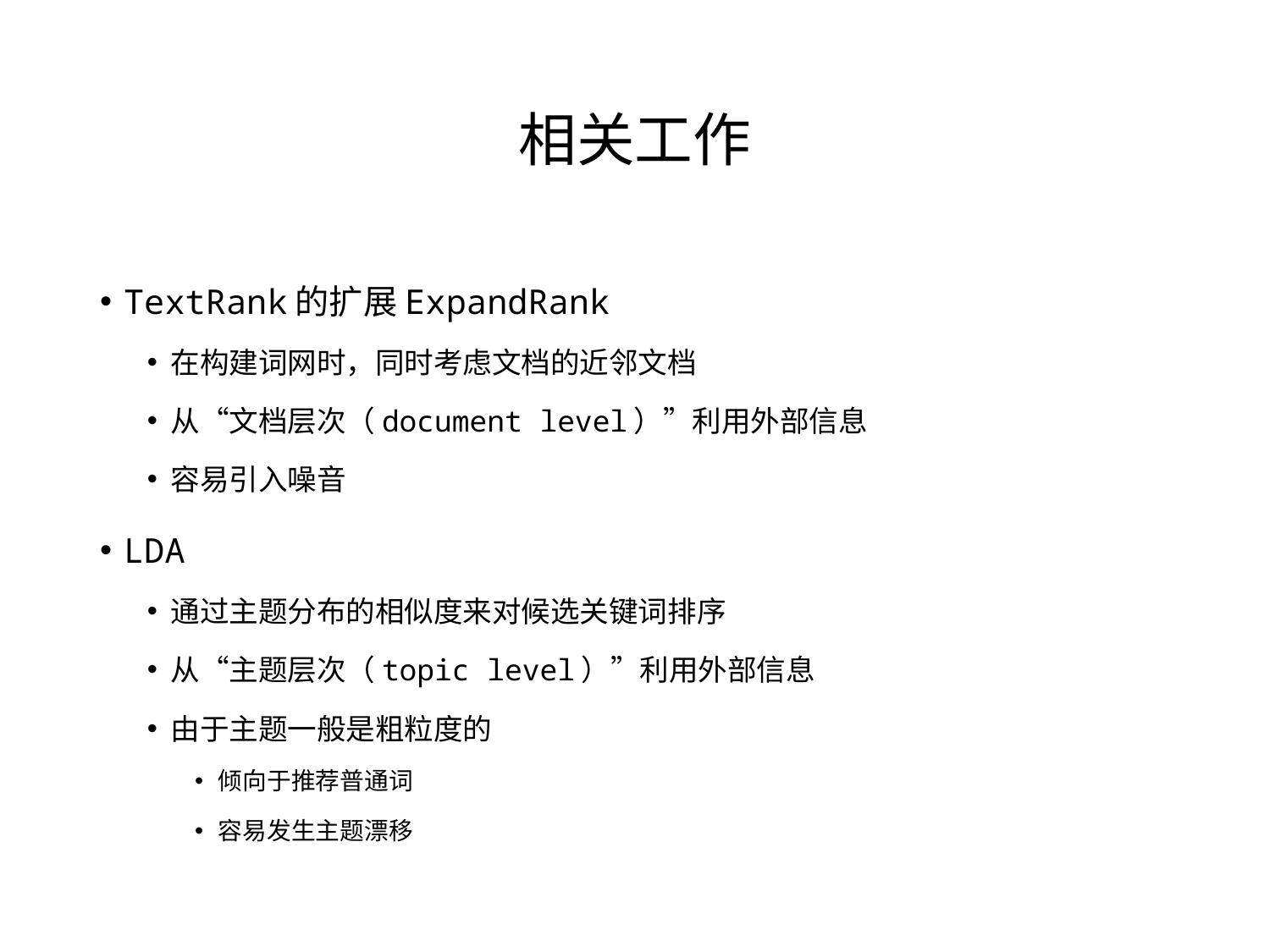

# 相关工作
TextRank的扩展ExpandRank
在构建词网时，同时考虑文档的近邻文档
从“文档层次（document level）”利用外部信息
容易引入噪音
LDA
通过主题分布的相似度来对候选关键词排序
从“主题层次（topic level）”利用外部信息
由于主题一般是粗粒度的
倾向于推荐普通词
容易发生主题漂移